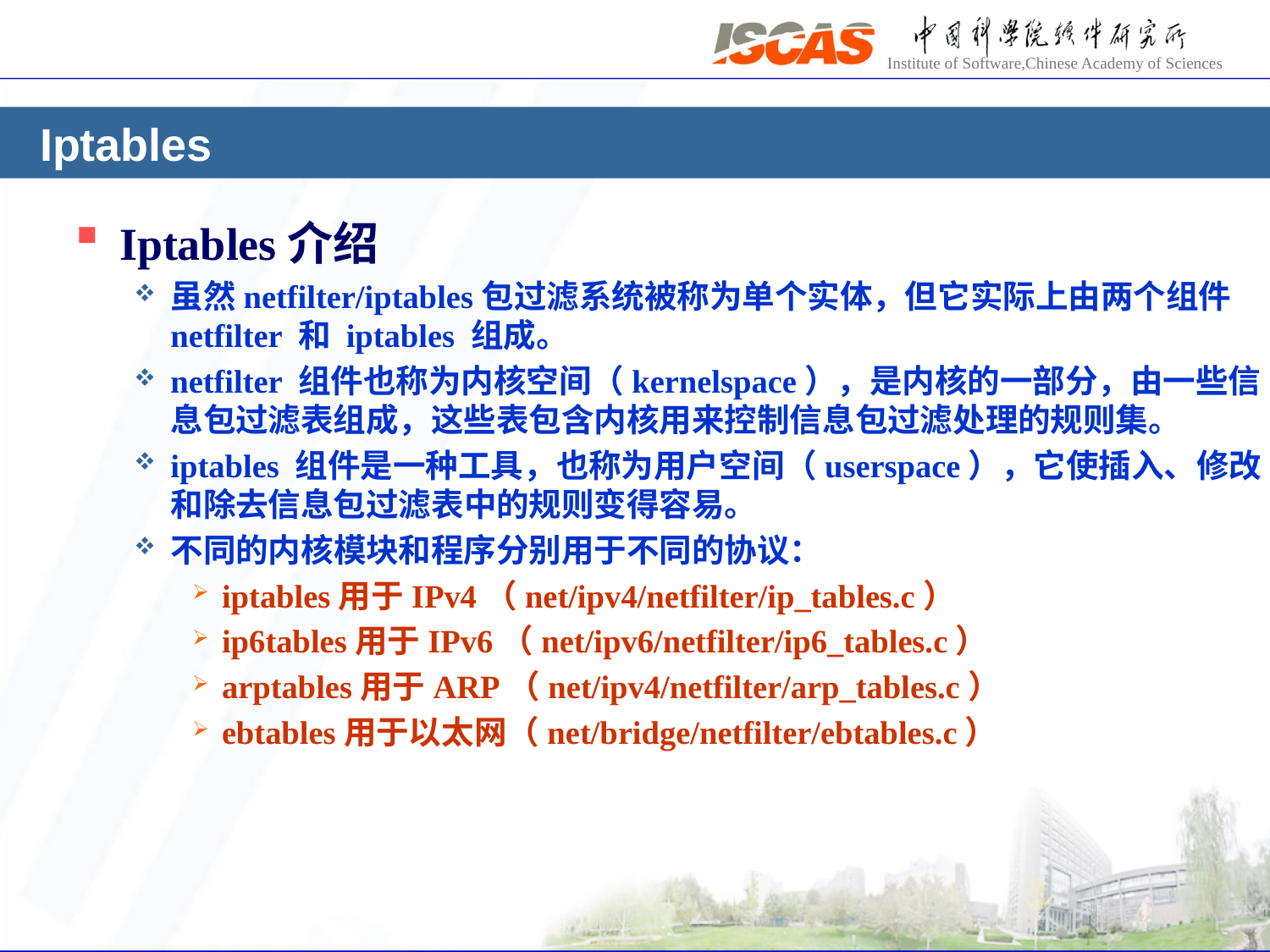

# Iptables
Iptables介绍
虽然netfilter/iptables包过滤系统被称为单个实体，但它实际上由两个组件netfilter 和 iptables 组成。
netfilter 组件也称为内核空间（kernelspace），是内核的一部分，由一些信息包过滤表组成，这些表包含内核用来控制信息包过滤处理的规则集。
iptables 组件是一种工具，也称为用户空间（userspace），它使插入、修改和除去信息包过滤表中的规则变得容易。
不同的内核模块和程序分别用于不同的协议：
iptables用于IPv4（net/ipv4/netfilter/ip_tables.c）
ip6tables用于IPv6（net/ipv6/netfilter/ip6_tables.c）
arptables用于ARP（net/ipv4/netfilter/arp_tables.c）
ebtables用于以太网（net/bridge/netfilter/ebtables.c）